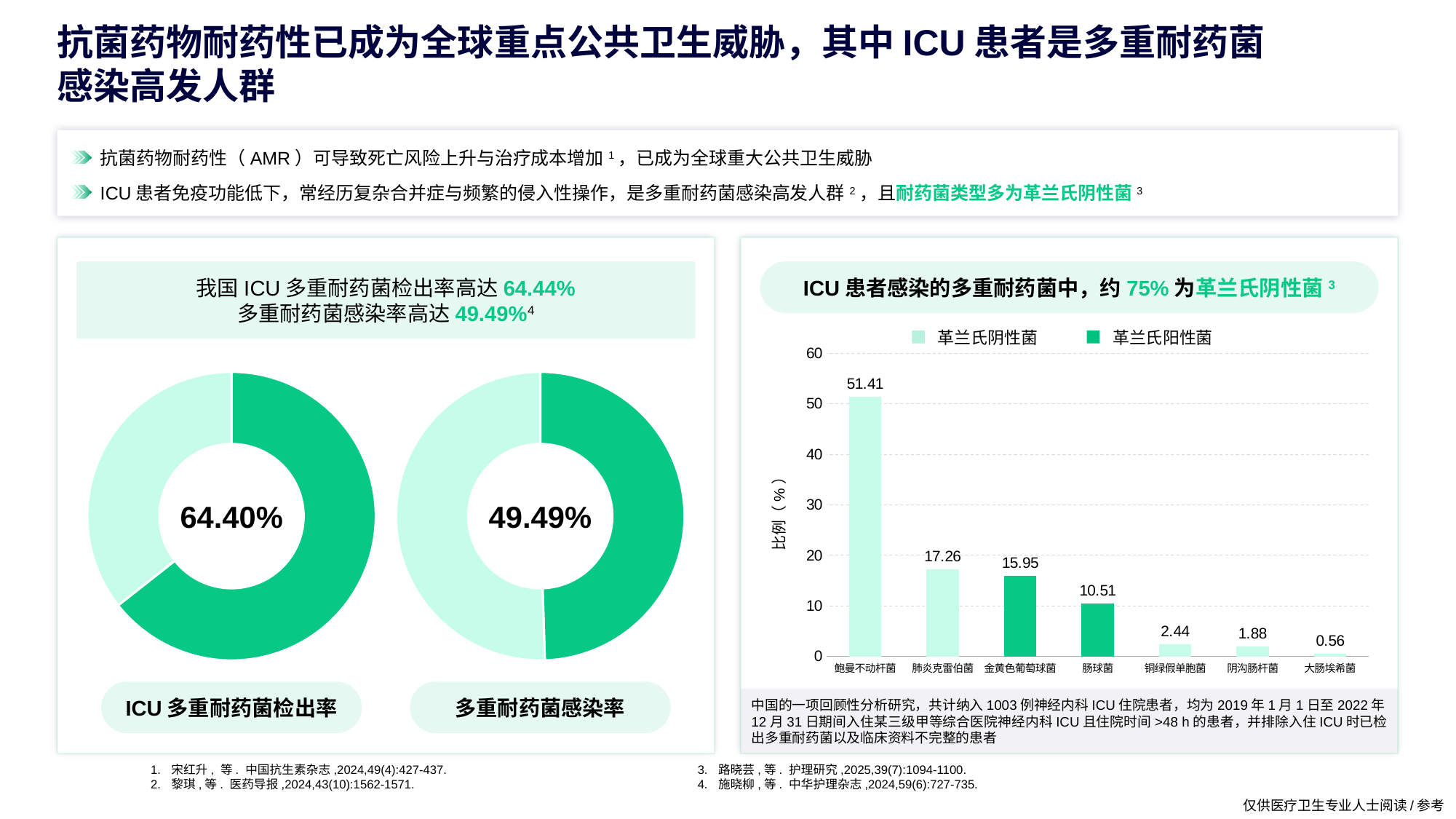

# 抗菌药物耐药性已成为全球重点公共卫生威胁，其中ICU患者是多重耐药菌感染高发人群

抗菌药物耐药性（AMR）可导致死亡风险上升与治疗成本增加1，已成为全球重大公共卫生威胁
ICU患者免疫功能低下，常经历复杂合并症与频繁的侵入性操作，是多重耐药菌感染高发人群2，且耐药菌类型多为革兰氏阴性菌3

我国ICU多重耐药菌检出率高达64.44%
多重耐药菌感染率高达49.49%4
ICU患者感染的多重耐药菌中，约75%为革兰氏阴性菌3

### Chart

| Category | 系列 1 |
|---|---|
| 鲍曼不动杆菌 | 51.41 |
| 肺炎克雷伯菌 | 17.26 |
| 金黄色葡萄球菌 | 15.95 |
| 肠球菌 | 10.51 |
| 铜绿假单胞菌 | 2.44 |
| 阴沟肠杆菌 | 1.88 |
| 大肠埃希菌 | 0.56 |
革兰氏阴性菌

革兰氏阳性菌

### Chart

| Category | 多重耐药菌检出率 |
|---|---|
| 第一季度 | 0.644 |
| 第二季度 | 0.356 |
64.40%

### Chart

| Category | 多重耐药菌检出率 |
|---|---|
| 第一季度 | 0.4949 |
| 第二季度 | 0.5051 |
49.49%
ICU多重耐药菌检出率
多重耐药菌感染率
中国的一项回顾性分析研究，共计纳入1003例神经内科ICU住院患者，均为2019年1月1日至2022年12月31日期间入住某三级甲等综合医院神经内科ICU且住院时间>48 h的患者，并排除入住ICU时已检出多重耐药菌以及临床资料不完整的患者
宋红升, 等. 中国抗生素杂志,2024,49(4):427-437.
黎琪,等. 医药导报,2024,43(10):1562-1571.
路晓芸,等. 护理研究,2025,39(7):1094-1100.
施晓柳,等. 中华护理杂志,2024,59(6):727-735.
仅供医疗卫生专业人士阅读/参考